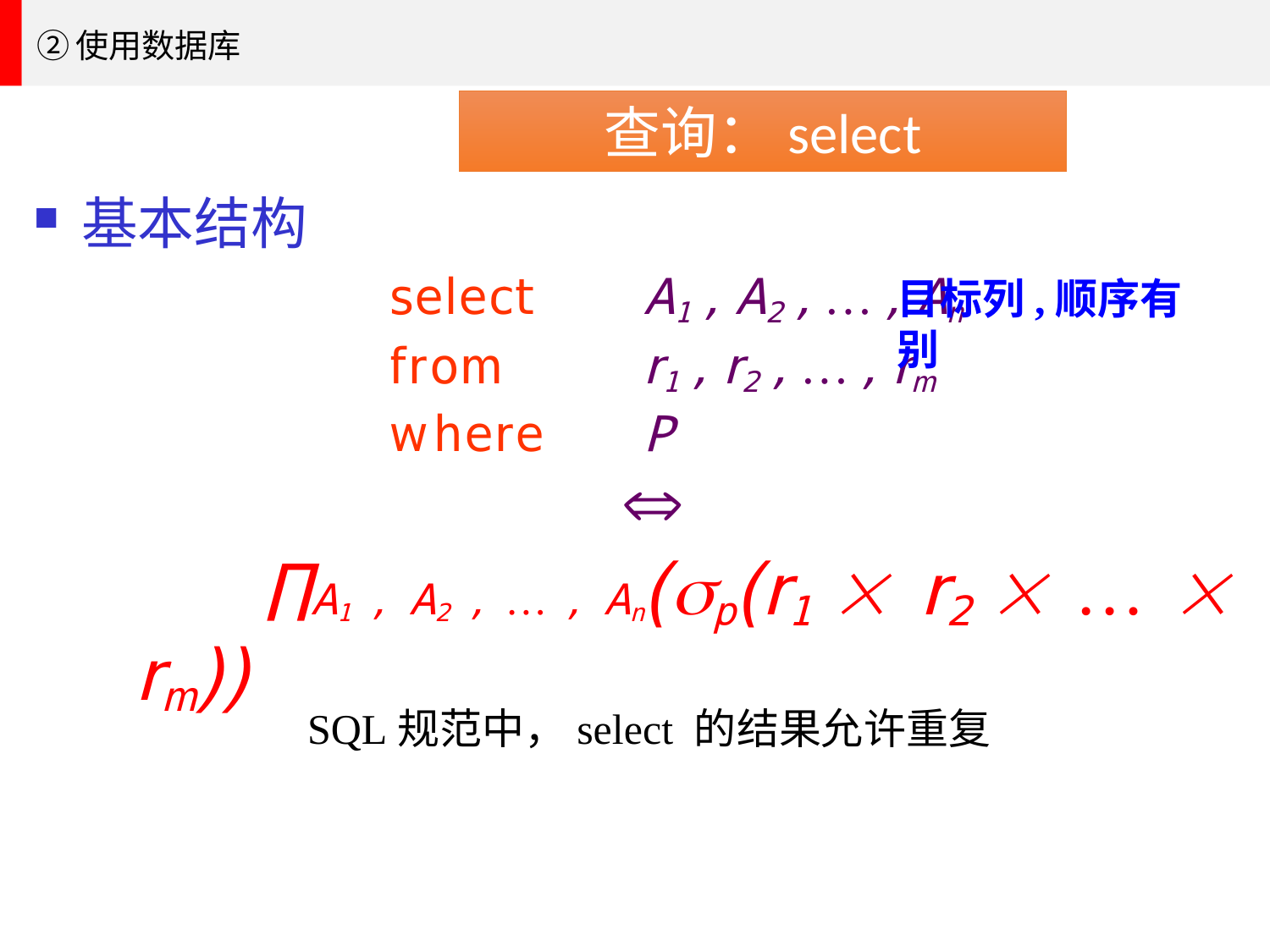

②使用数据库
查询：select
基本结构
			select	A1 , A2 , … , An
			from	 	r1 , r2 , … , rm
			where 	P
⇔
		∏A1 , A2 , … , An(σp(r1 × r2 × … × rm))
目标列,顺序有别

SQL规范中，select 的结果允许重复